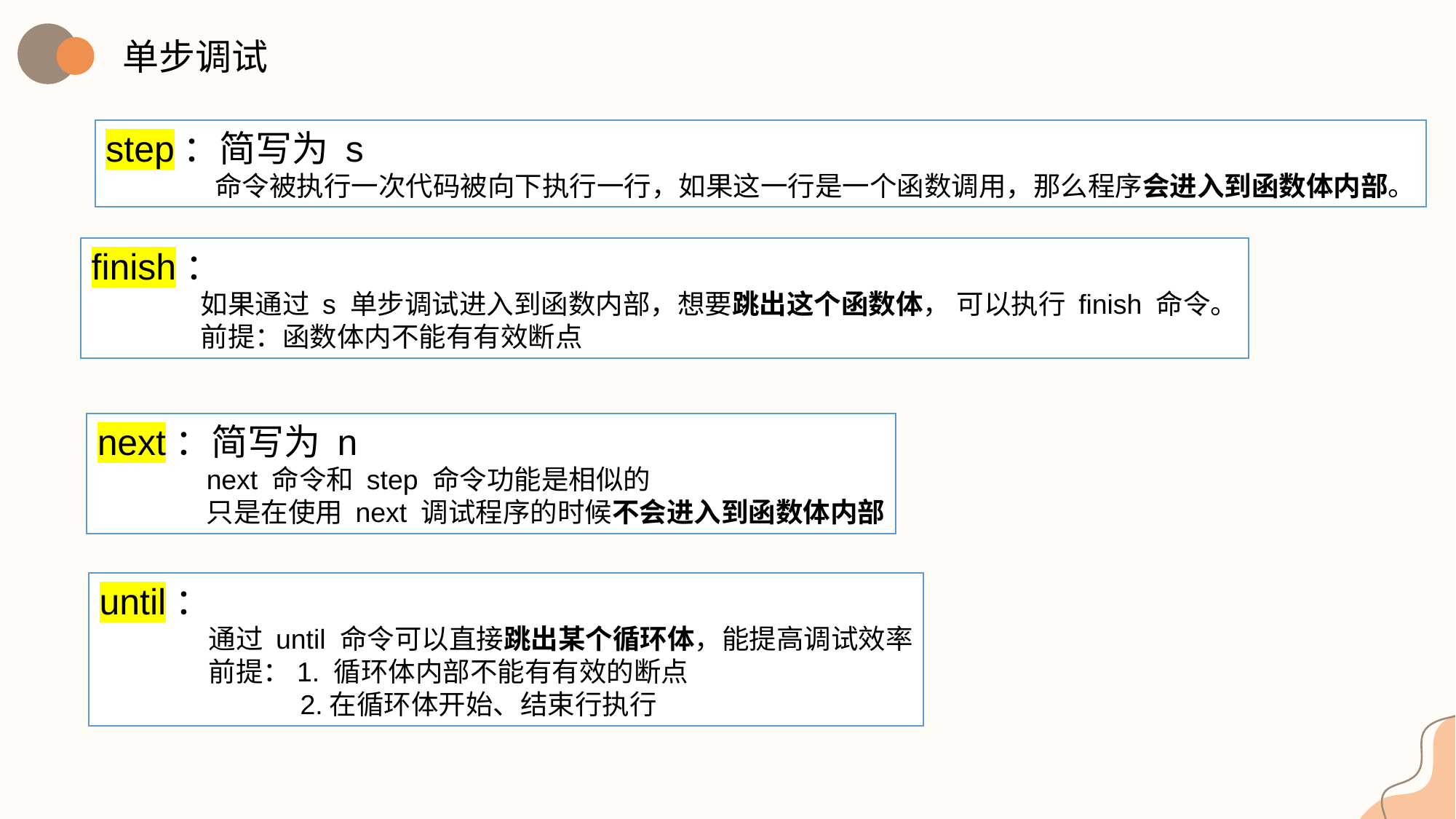

单步调试

step：简写为 s
	命令被执行一次代码被向下执行一行，如果这一行是一个函数调用，那么程序会进入到函数体内部。
finish：
	如果通过 s 单步调试进入到函数内部，想要跳出这个函数体， 可以执行 finish 命令。
	前提：函数体内不能有有效断点
next：简写为 n
	next 命令和 step 命令功能是相似的
	只是在使用 next 调试程序的时候不会进入到函数体内部
until：
	通过 until 命令可以直接跳出某个循环体，能提高调试效率
	前提：1. 循环体内部不能有有效的断点
	            2.在循环体开始、结束行执行